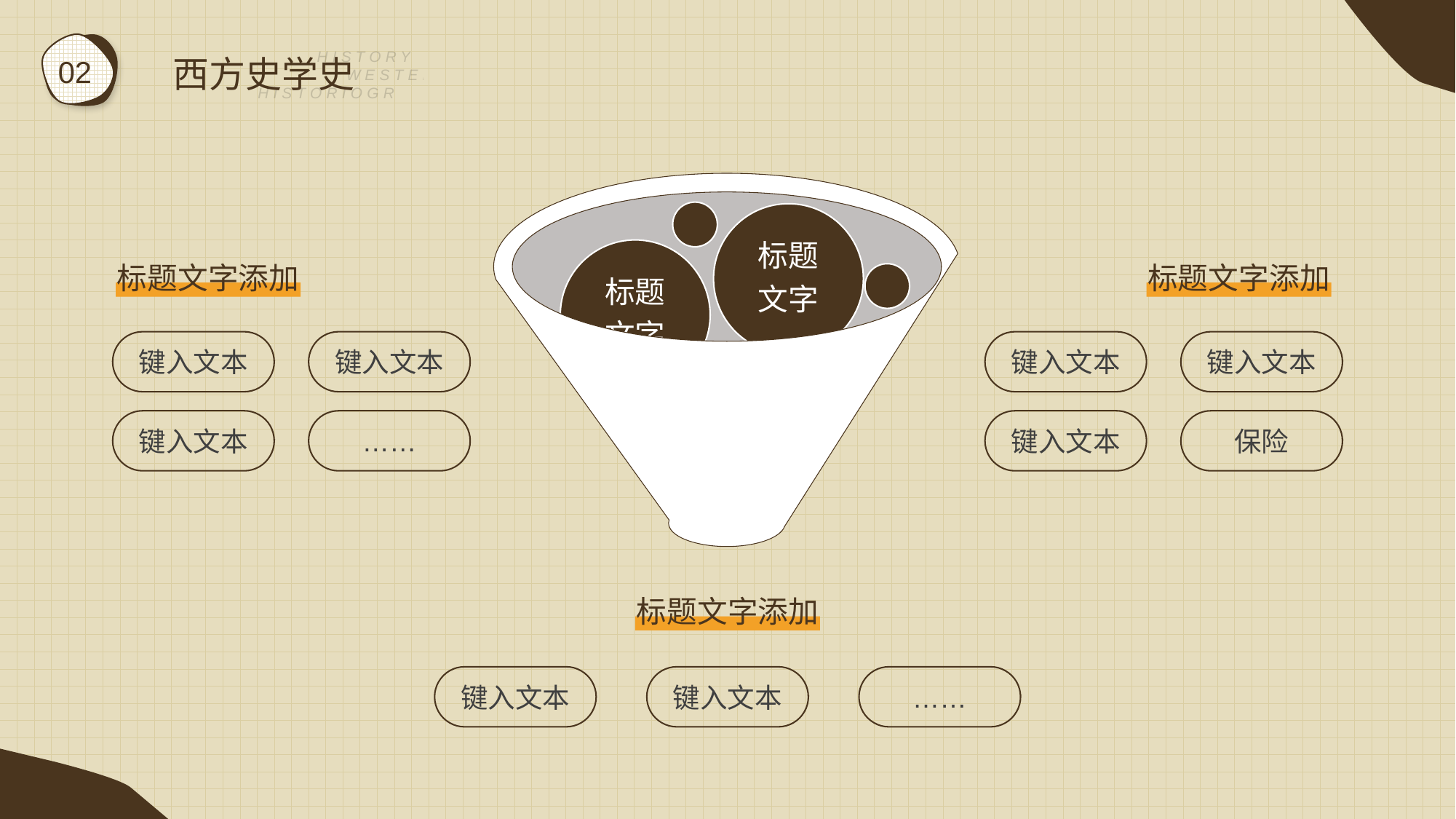

HISTORY OF WESTERN HISTORIOGRAPHY
西方史学史
02

标题
文字
标题
文字

标题
文字

标题文字添加

键入文本
键入文本
键入文本
……
标题文字添加

键入文本
键入文本
键入文本
保险
标题文字添加

键入文本
键入文本
……